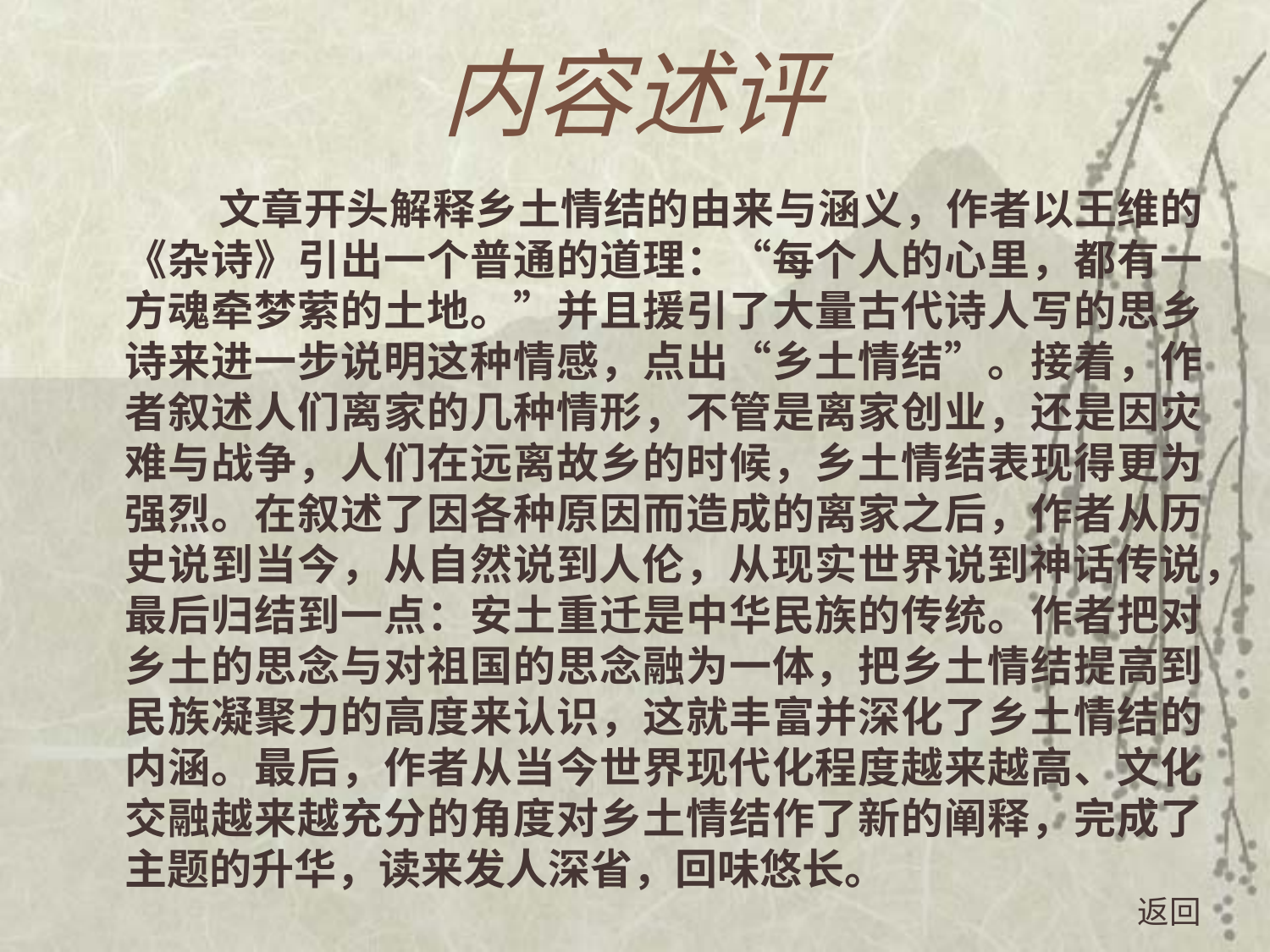

# 内容述评
             文章开头解释乡土情结的由来与涵义，作者以王维的《杂诗》引出一个普通的道理：“每个人的心里，都有一方魂牵梦萦的土地。”并且援引了大量古代诗人写的思乡诗来进一步说明这种情感，点出“乡土情结”。接着，作者叙述人们离家的几种情形，不管是离家创业，还是因灾难与战争，人们在远离故乡的时候，乡土情结表现得更为强烈。在叙述了因各种原因而造成的离家之后，作者从历史说到当今，从自然说到人伦，从现实世界说到神话传说，最后归结到一点：安土重迁是中华民族的传统。作者把对乡土的思念与对祖国的思念融为一体，把乡土情结提高到民族凝聚力的高度来认识，这就丰富并深化了乡土情结的内涵。最后，作者从当今世界现代化程度越来越高、文化交融越来越充分的角度对乡土情结作了新的阐释，完成了主题的升华，读来发人深省，回味悠长。
返回